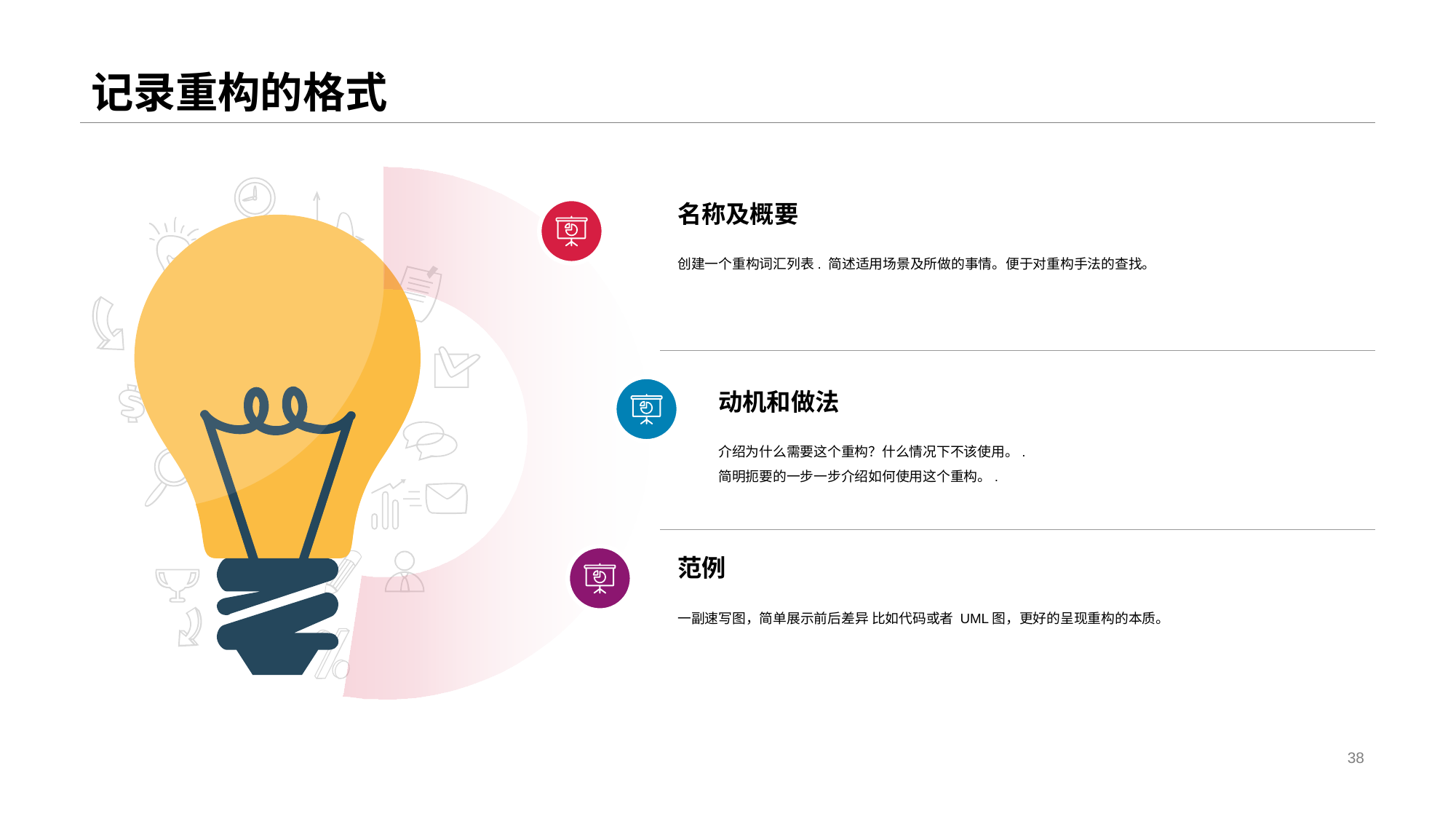

# 记录重构的格式

名称及概要
创建一个重构词汇列表. 简述适用场景及所做的事情。便于对重构手法的查找。

动机和做法
介绍为什么需要这个重构？什么情况下不该使用。.
简明扼要的一步一步介绍如何使用这个重构。.

范例
一副速写图，简单展示前后差异 比如代码或者 UML图，更好的呈现重构的本质。

38